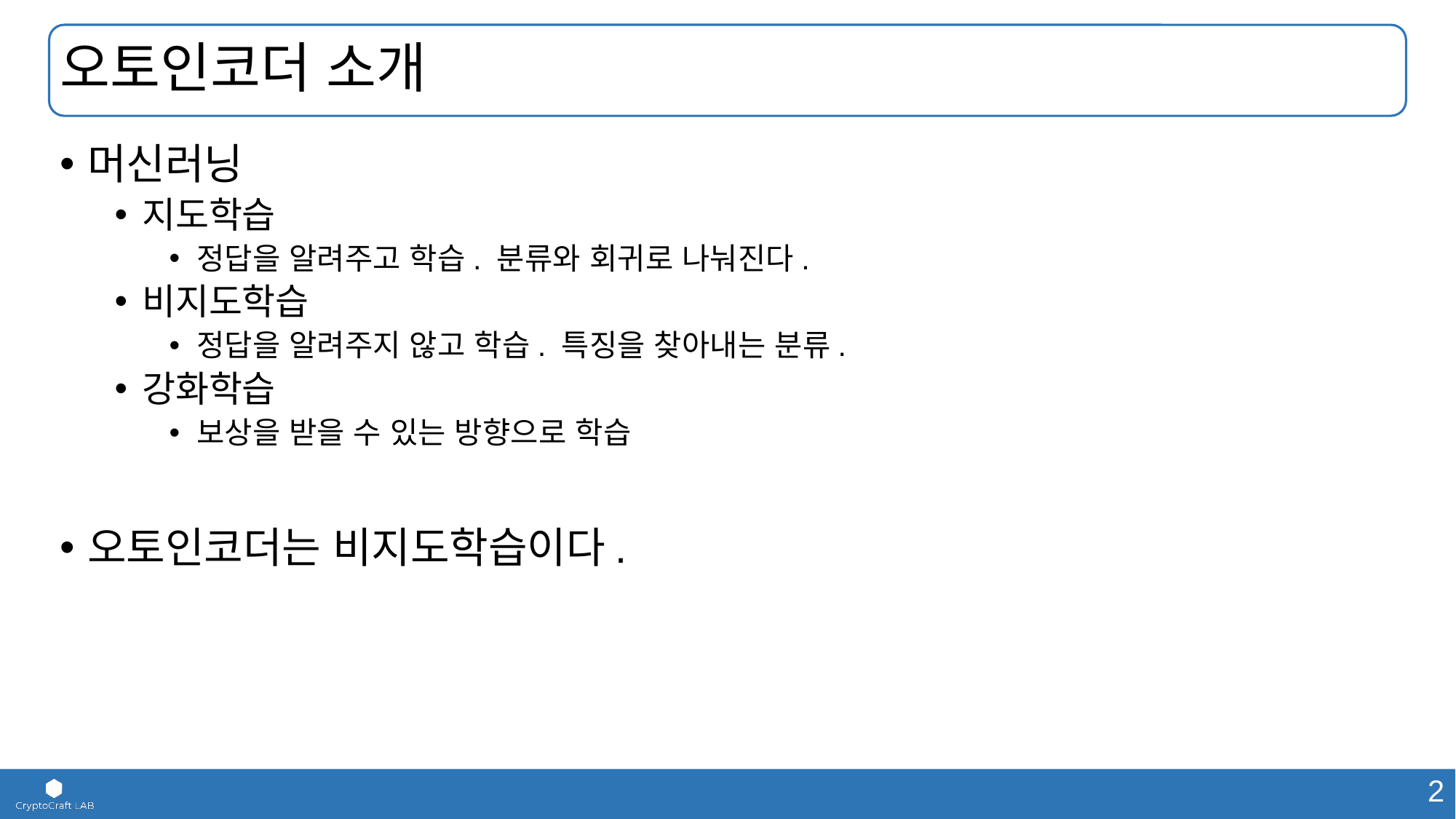

# 오토인코더 소개
머신러닝
지도학습
정답을 알려주고 학습. 분류와 회귀로 나눠진다.
비지도학습
정답을 알려주지 않고 학습. 특징을 찾아내는 분류.
강화학습
보상을 받을 수 있는 방향으로 학습

오토인코더는 비지도학습이다.